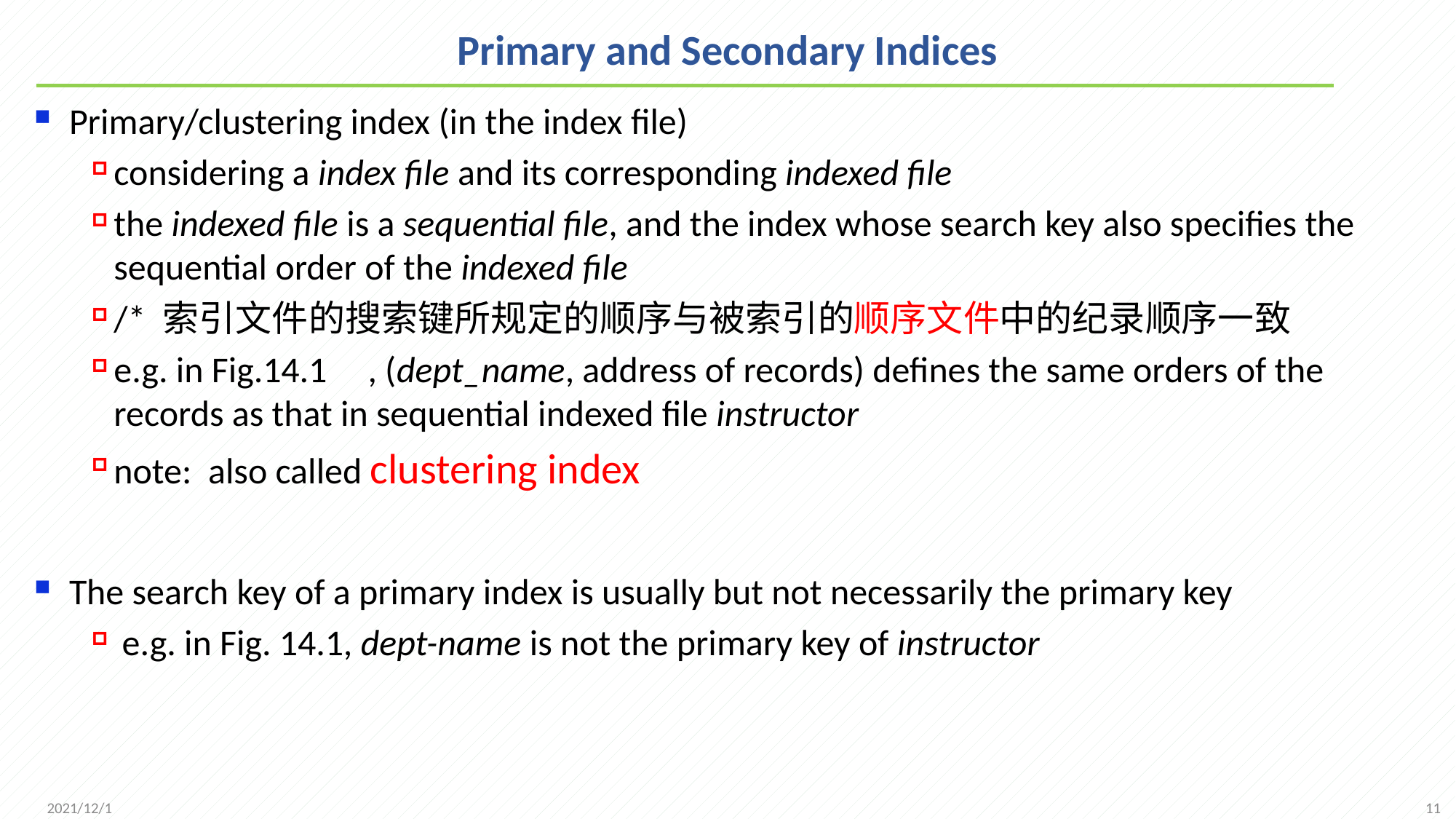

# Primary and Secondary Indices
Primary/clustering index (in the index file)
considering a index file and its corresponding indexed file
the indexed file is a sequential file, and the index whose search key also specifies the sequential order of the indexed file
/* 索引文件的搜索键所规定的顺序与被索引的顺序文件中的纪录顺序一致
e.g. in Fig.14.1     , (dept_name, address of records) defines the same orders of the records as that in sequential indexed file instructor
note:  also called clustering index

The search key of a primary index is usually but not necessarily the primary key
 e.g. in Fig. 14.1, dept-name is not the primary key of instructor

11
2021/12/1